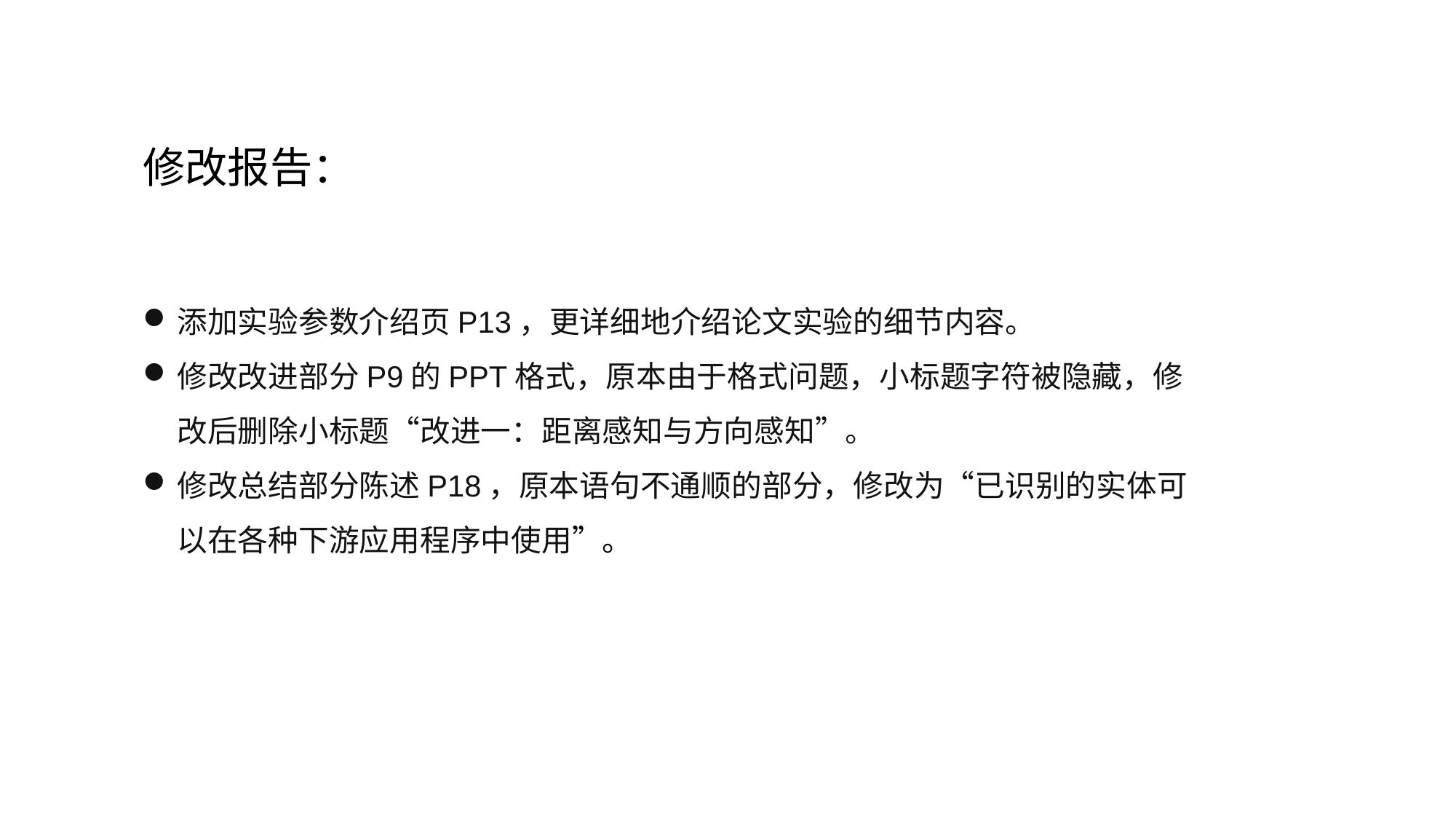

修改报告：
添加实验参数介绍页P13，更详细地介绍论文实验的细节内容。
修改改进部分P9的PPT格式，原本由于格式问题，小标题字符被隐藏，修改后删除小标题“改进一：距离感知与方向感知”。
修改总结部分陈述P18，原本语句不通顺的部分，修改为“已识别的实体可以在各种下游应用程序中使用”。